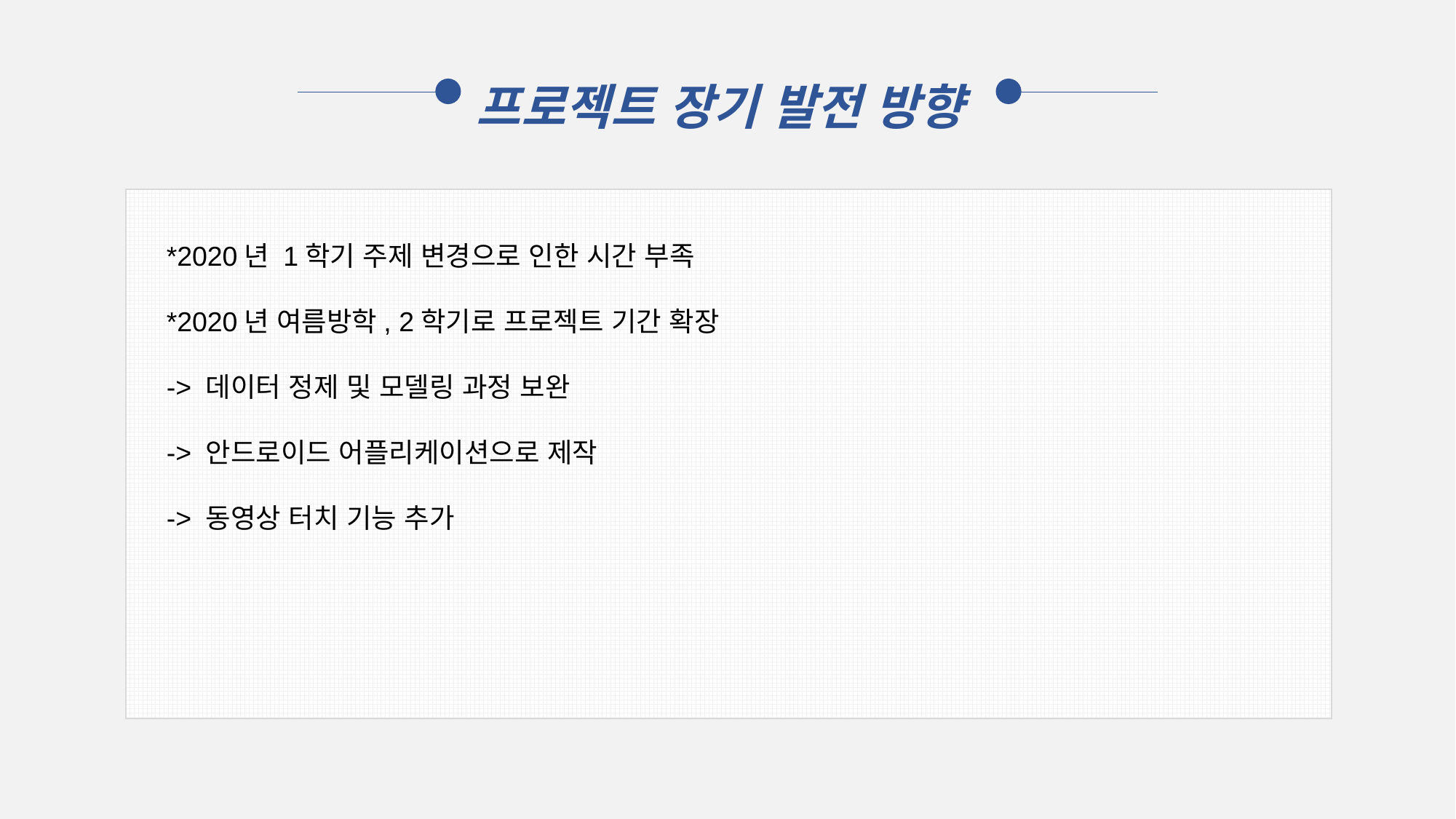

프로젝트 장기 발전 방향

*2020년 1학기 주제 변경으로 인한 시간 부족
*2020년 여름방학, 2학기로 프로젝트 기간 확장
-> 데이터 정제 및 모델링 과정 보완
-> 안드로이드 어플리케이션으로 제작
-> 동영상 터치 기능 추가